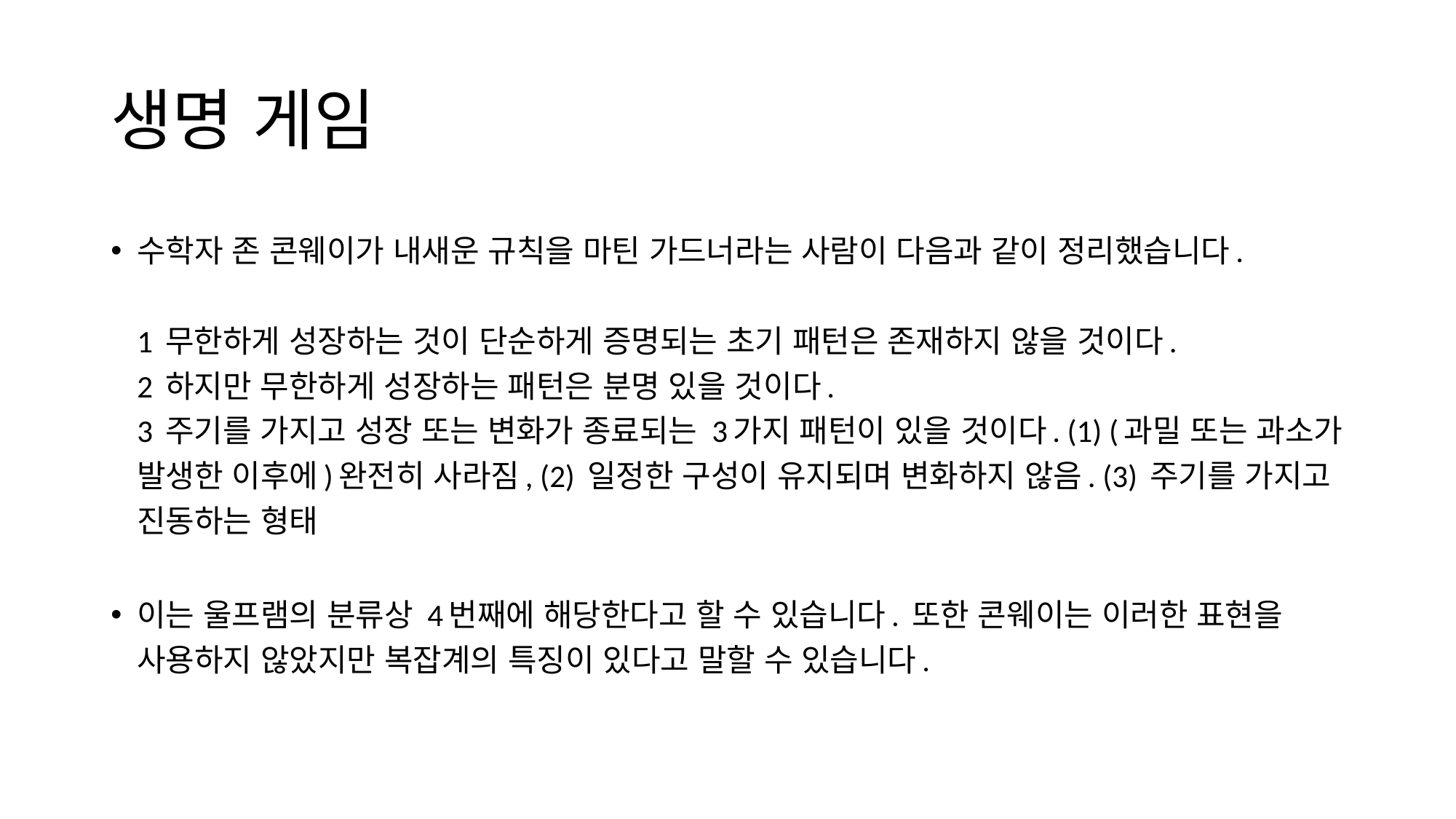

# 생명 게임
수학자 존 콘웨이가 내새운 규칙을 마틴 가드너라는 사람이 다음과 같이 정리했습니다.
1 무한하게 성장하는 것이 단순하게 증명되는 초기 패턴은 존재하지 않을 것이다.
2 하지만 무한하게 성장하는 패턴은 분명 있을 것이다.
3 주기를 가지고 성장 또는 변화가 종료되는 3가지 패턴이 있을 것이다. (1) (과밀 또는 과소가 발생한 이후에)완전히 사라짐, (2) 일정한 구성이 유지되며 변화하지 않음. (3) 주기를 가지고 진동하는 형태
이는 울프램의 분류상 4번째에 해당한다고 할 수 있습니다. 또한 콘웨이는 이러한 표현을 사용하지 않았지만 복잡계의 특징이 있다고 말할 수 있습니다.